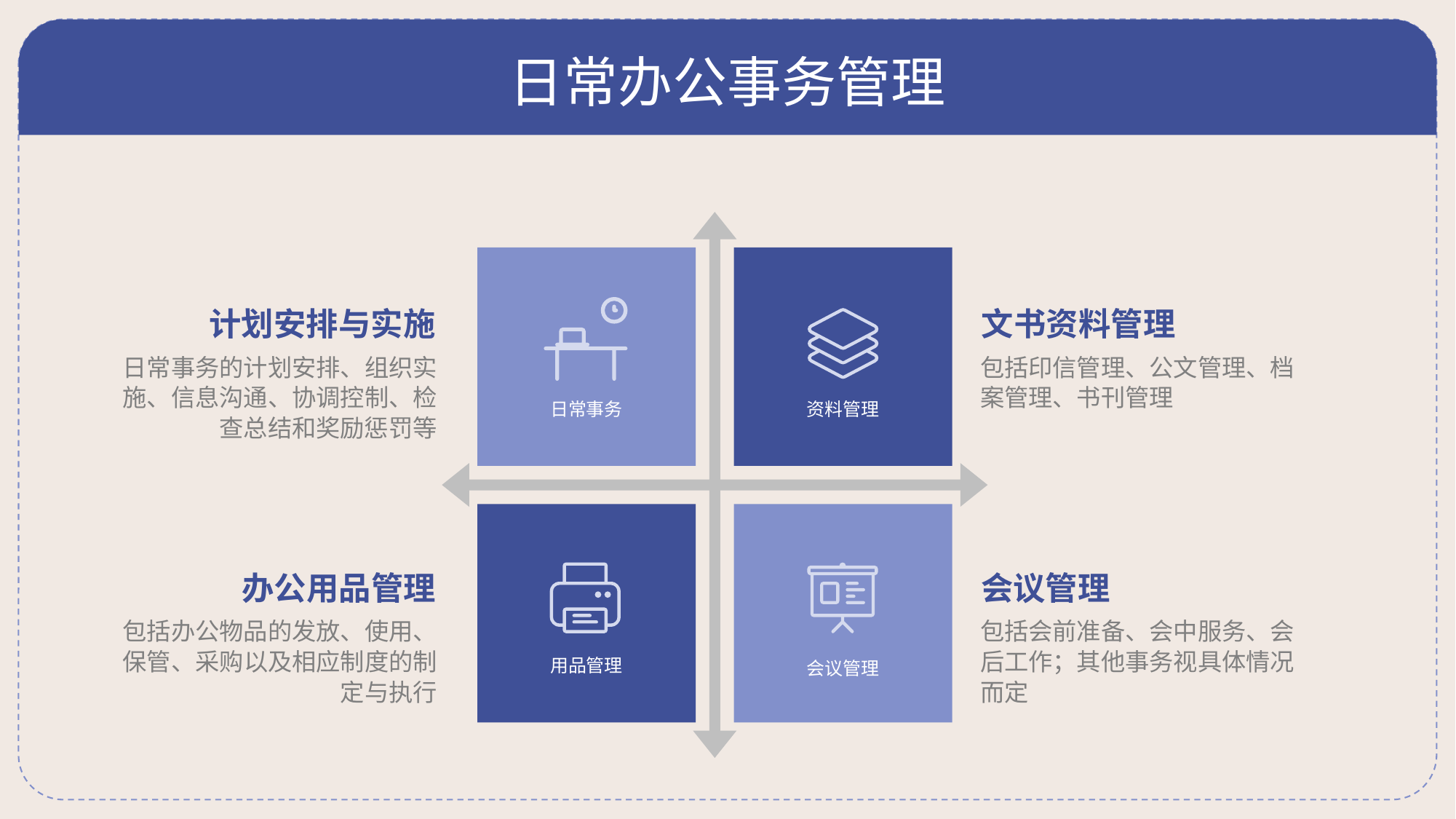

# 日常办公事务管理

日常事务

资料管理

计划安排与实施
文书资料管理

日常事务的计划安排、组织实施、信息沟通、协调控制、检查总结和奖励惩罚等
包括印信管理、公文管理、档案管理、书刊管理

用品管理

会议管理

办公用品管理

会议管理
包括办公物品的发放、使用、保管、采购以及相应制度的制定与执行
包括会前准备、会中服务、会后工作；其他事务视具体情况而定